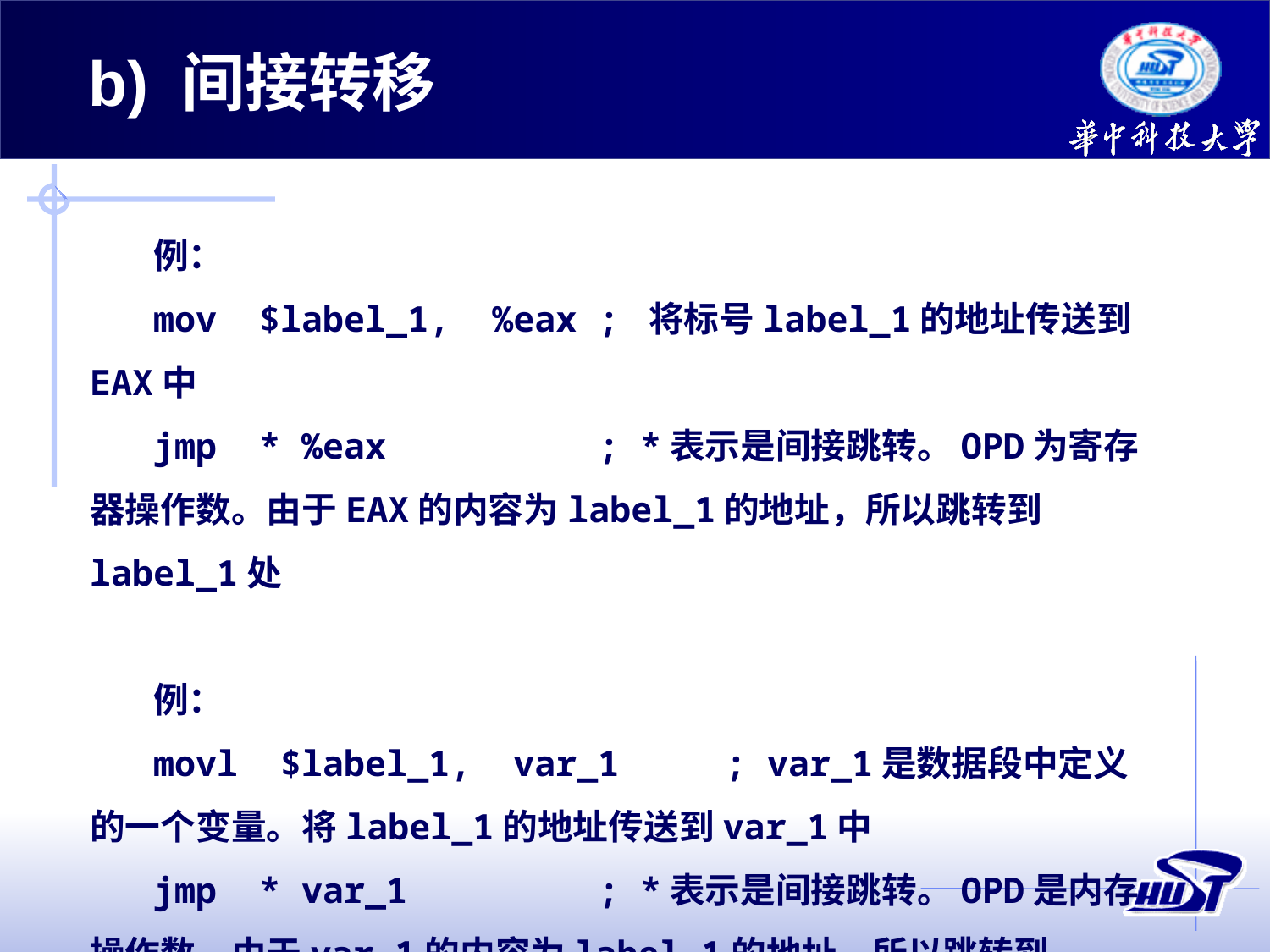

b) 间接转移
例：
mov  $label_1,  %eax	; 将标号label_1的地址传送到EAX中
jmp  * %eax		; *表示是间接跳转。OPD为寄存器操作数。由于EAX的内容为label_1的地址，所以跳转到label_1处

例：
movl  $label_1,  var_1	; var_1是数据段中定义的一个变量。将label_1的地址传送到var_1中
jmp  * var_1		; *表示是间接跳转。OPD是内存操作数。由于var_1的内容为label_1的地址，所以跳转到label_1处